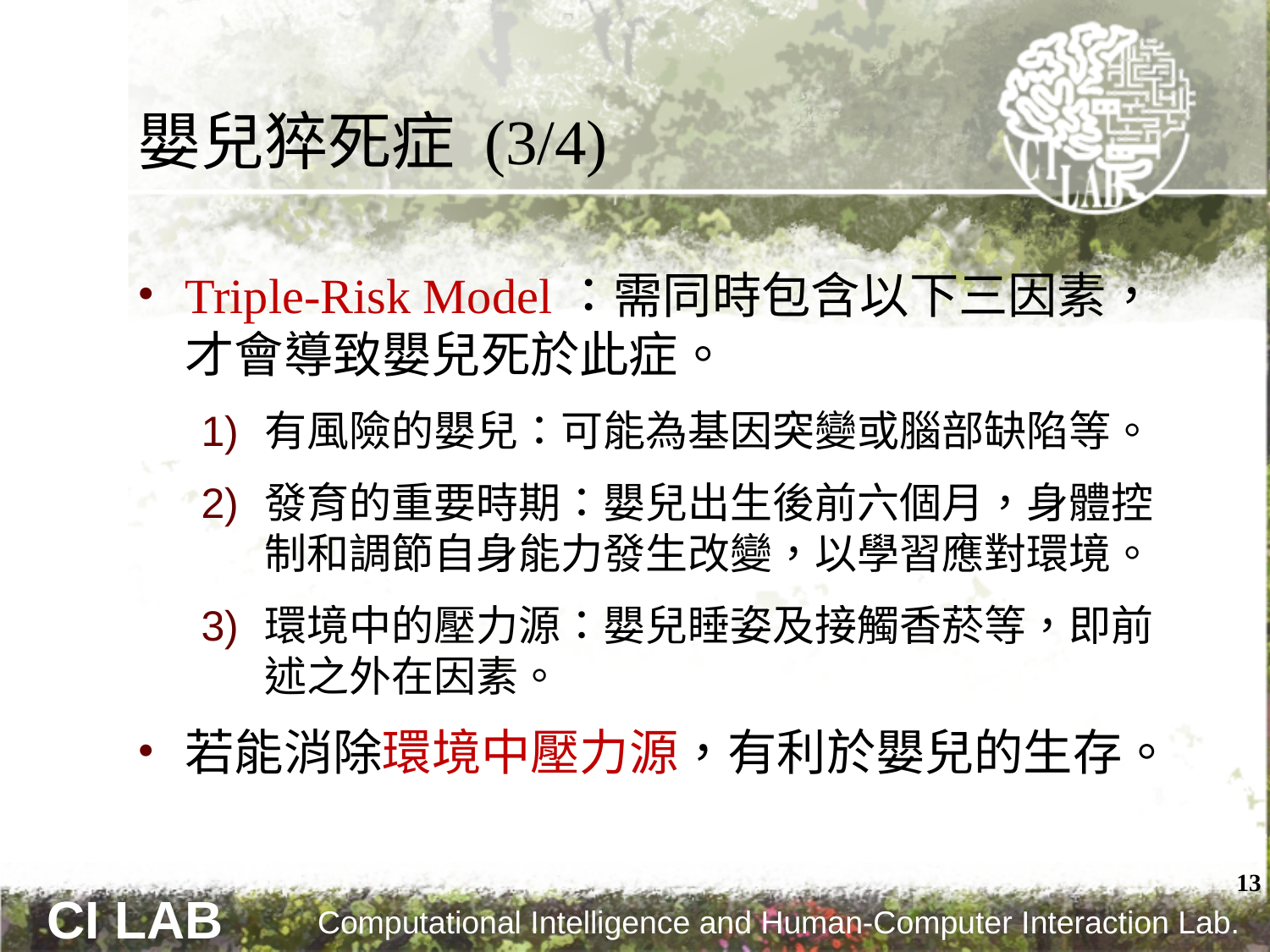

# 嬰兒猝死症 (3/4)
Triple-Risk Model：需同時包含以下三因素，才會導致嬰兒死於此症。
有風險的嬰兒：可能為基因突變或腦部缺陷等。
發育的重要時期：嬰兒出生後前六個月，身體控制和調節自身能力發生改變，以學習應對環境。
環境中的壓力源：嬰兒睡姿及接觸香菸等，即前述之外在因素。
若能消除環境中壓力源，有利於嬰兒的生存。
13